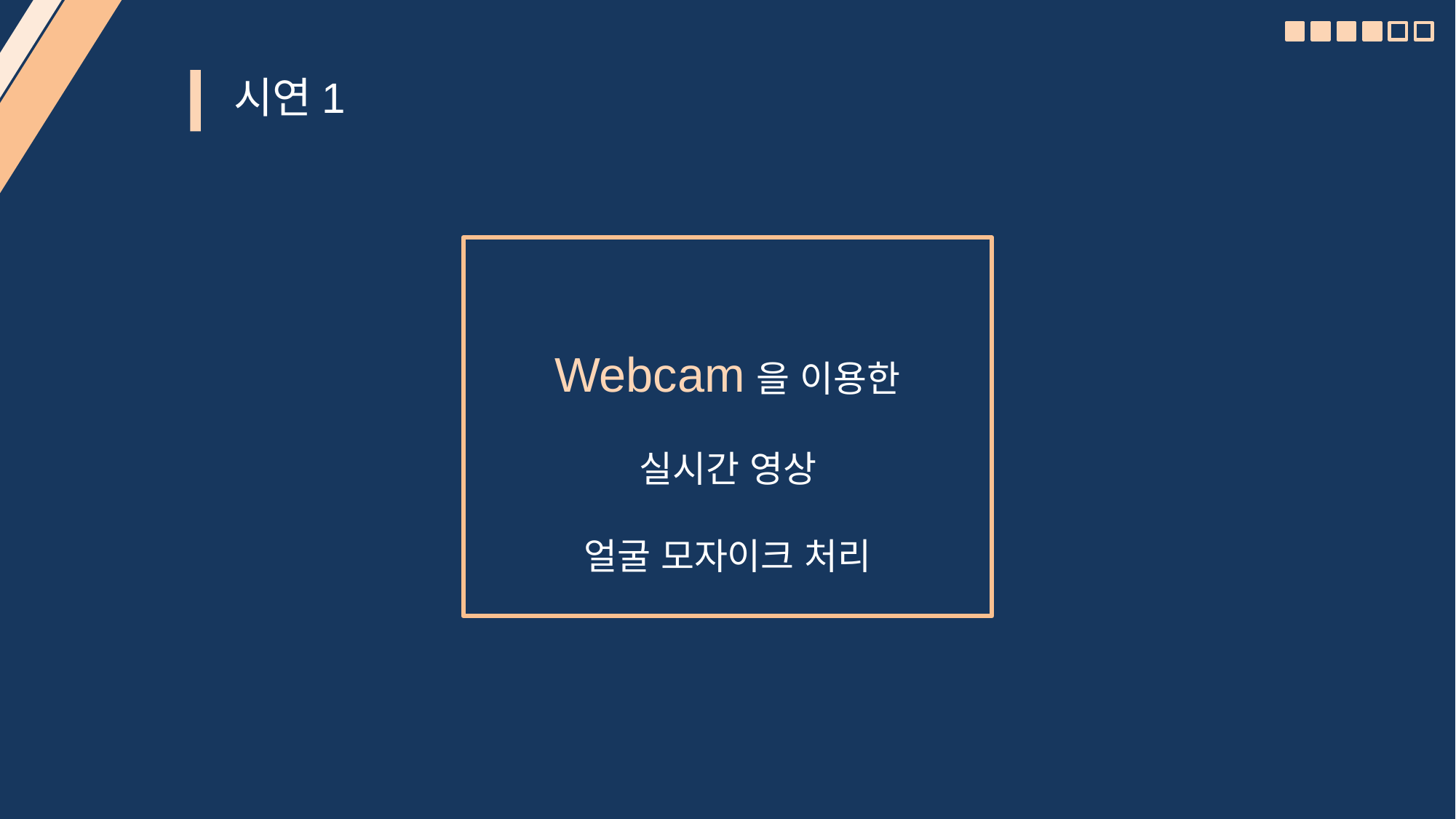

시연1

Webcam을 이용한
실시간 영상
얼굴 모자이크 처리